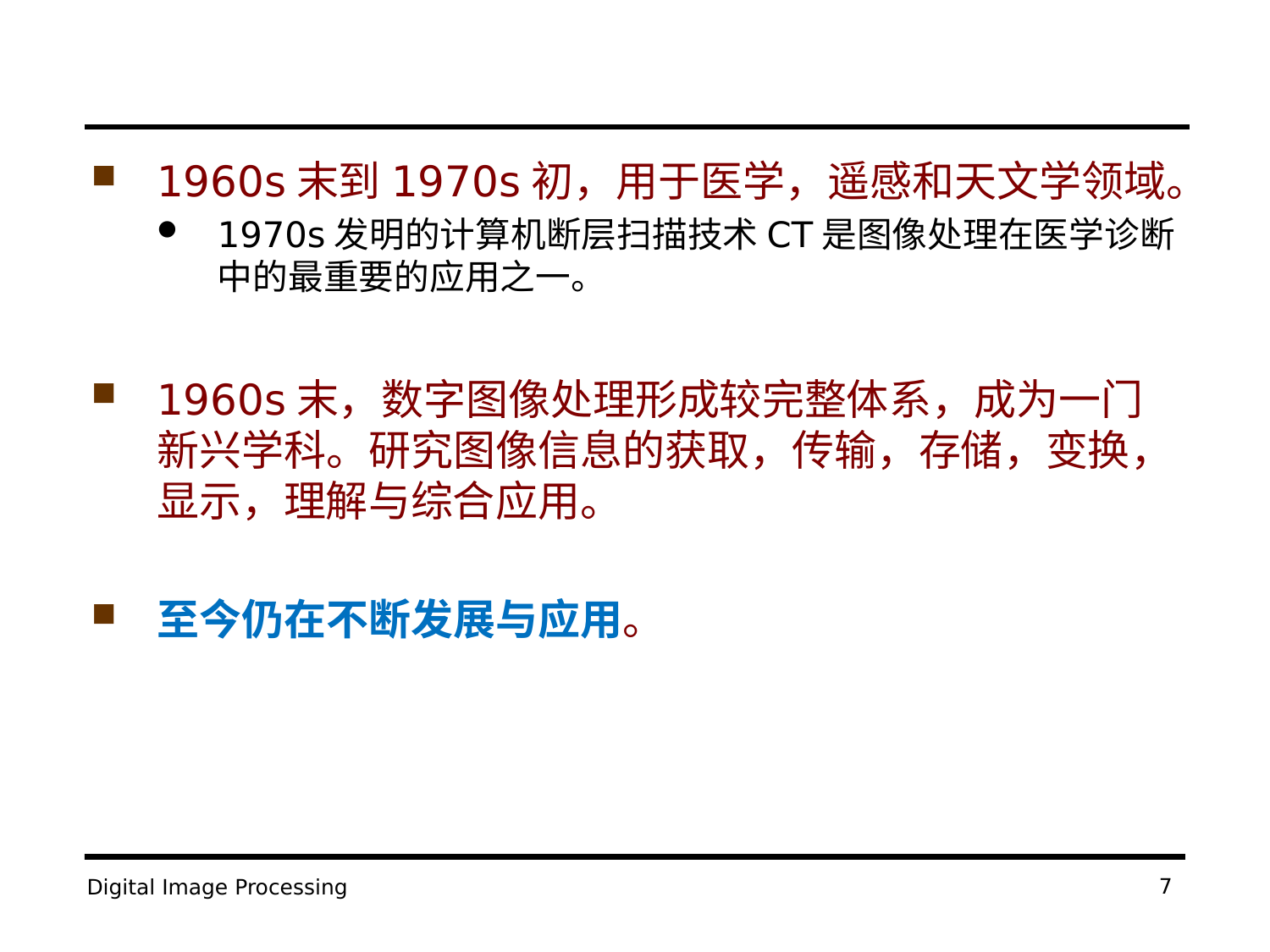

#
1960s末到1970s初，用于医学，遥感和天文学领域。
1970s发明的计算机断层扫描技术CT是图像处理在医学诊断中的最重要的应用之一。

1960s末，数字图像处理形成较完整体系，成为一门新兴学科。研究图像信息的获取，传输，存储，变换，显示，理解与综合应用。

至今仍在不断发展与应用。

7
Digital Image Processing